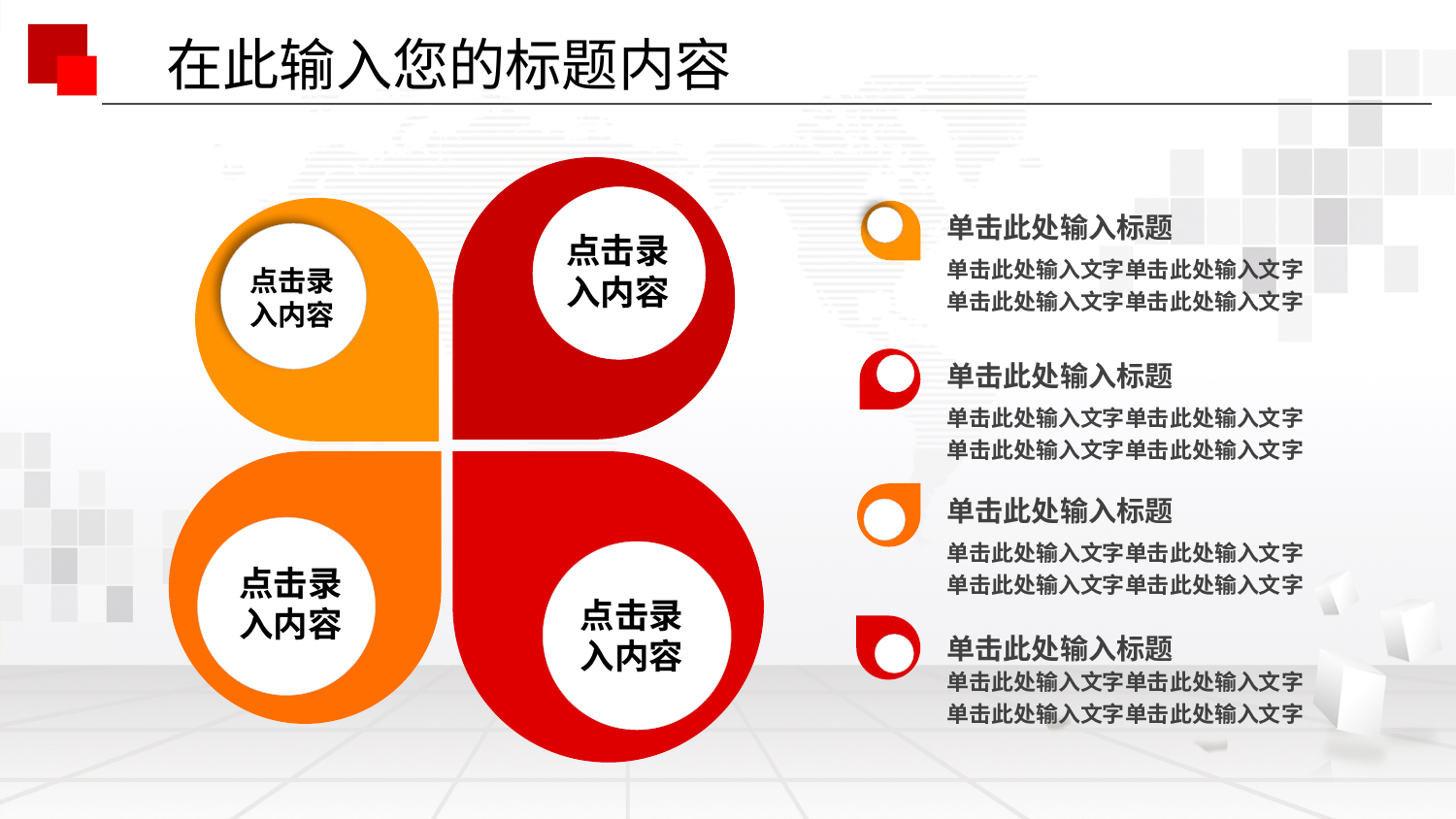

在此输入您的标题内容

点击录
入内容
单击此处输入标题

点击录
入内容

单击此处输入文字单击此处输入文字
单击此处输入文字单击此处输入文字

单击此处输入标题

单击此处输入文字单击此处输入文字
单击此处输入文字单击此处输入文字

点击录
入内容

点击录
入内容
单击此处输入标题

单击此处输入文字单击此处输入文字
单击此处输入文字单击此处输入文字

单击此处输入标题
单击此处输入文字单击此处输入文字
单击此处输入文字单击此处输入文字